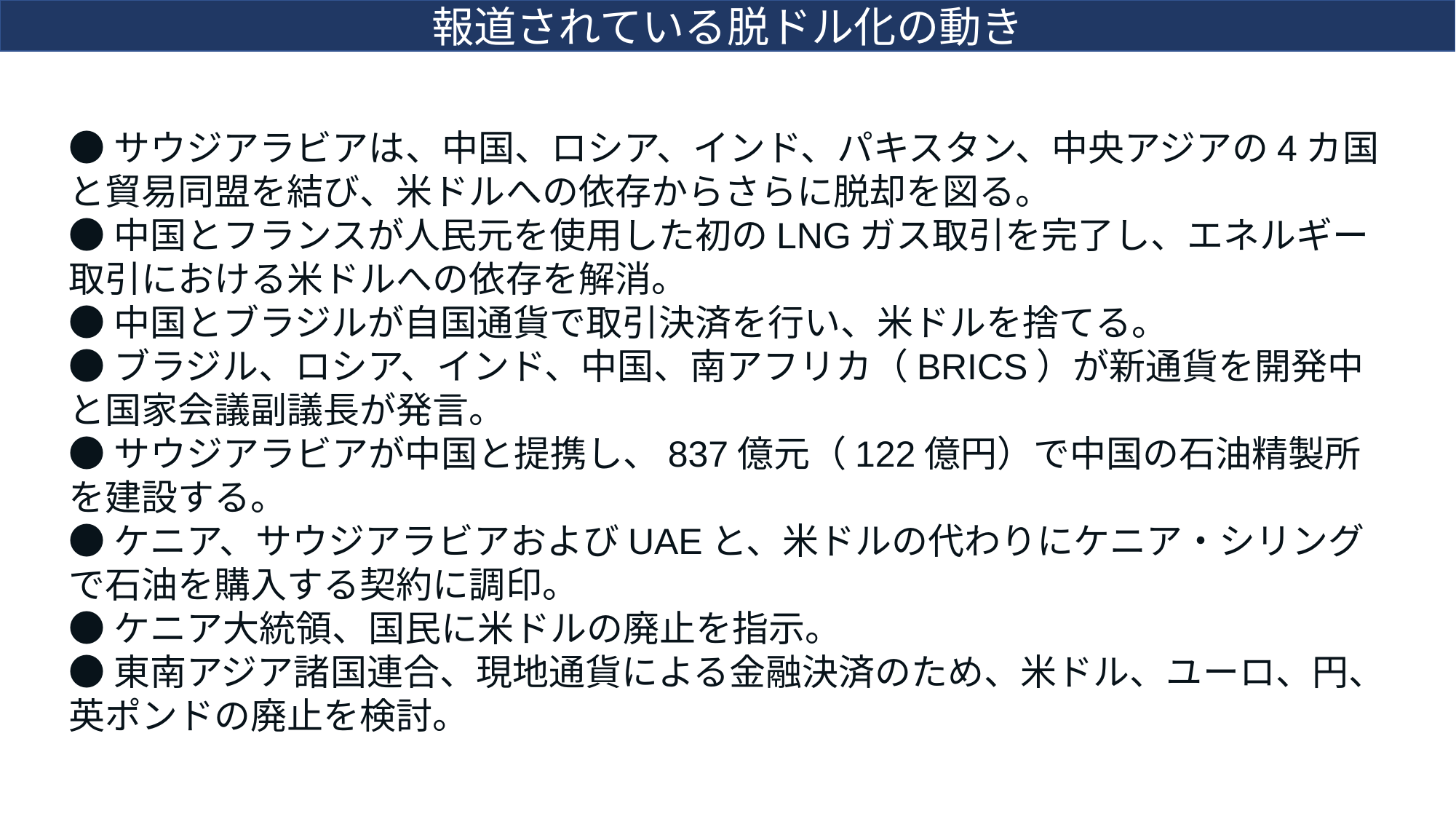

報道されている脱ドル化の動き
●サウジアラビアは、中国、ロシア、インド、パキスタン、中央アジアの4カ国と貿易同盟を結び、米ドルへの依存からさらに脱却を図る。
● 中国とフランスが人民元を使用した初のLNGガス取引を完了し、エネルギー取引における米ドルへの依存を解消。
● 中国とブラジルが自国通貨で取引決済を行い、米ドルを捨てる。
● ブラジル、ロシア、インド、中国、南アフリカ（BRICS）が新通貨を開発中と国家会議副議長が発言。
● サウジアラビアが中国と提携し、837億元（122億円）で中国の石油精製所を建設する。
● ケニア、サウジアラビアおよびUAEと、米ドルの代わりにケニア・シリングで石油を購入する契約に調印。
● ケニア大統領、国民に米ドルの廃止を指示。
● 東南アジア諸国連合、現地通貨による金融決済のため、米ドル、ユーロ、円、英ポンドの廃止を検討。